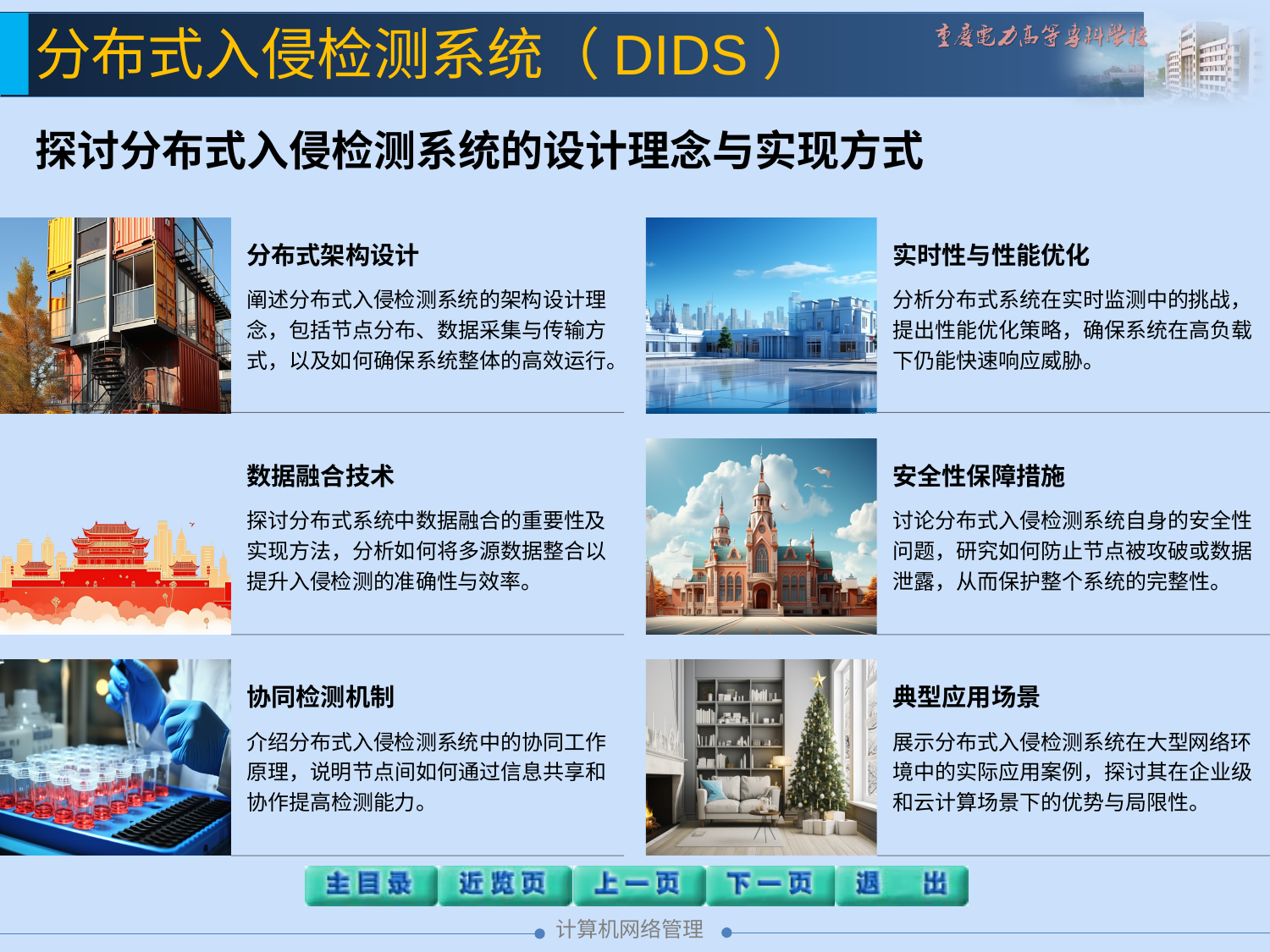

分布式入侵检测系统（DIDS）
探讨分布式入侵检测系统的设计理念与实现方式
实时性与性能优化

分析分布式系统在实时监测中的挑战，提出性能优化策略，确保系统在高负载下仍能快速响应威胁。

分布式架构设计
阐述分布式入侵检测系统的架构设计理念，包括节点分布、数据采集与传输方式，以及如何确保系统整体的高效运行。
安全性保障措施

讨论分布式入侵检测系统自身的安全性问题，研究如何防止节点被攻破或数据泄露，从而保护整个系统的完整性。

数据融合技术
探讨分布式系统中数据融合的重要性及实现方法，分析如何将多源数据整合以提升入侵检测的准确性与效率。
协同检测机制

介绍分布式入侵检测系统中的协同工作原理，说明节点间如何通过信息共享和协作提高检测能力。
典型应用场景

展示分布式入侵检测系统在大型网络环境中的实际应用案例，探讨其在企业级和云计算场景下的优势与局限性。